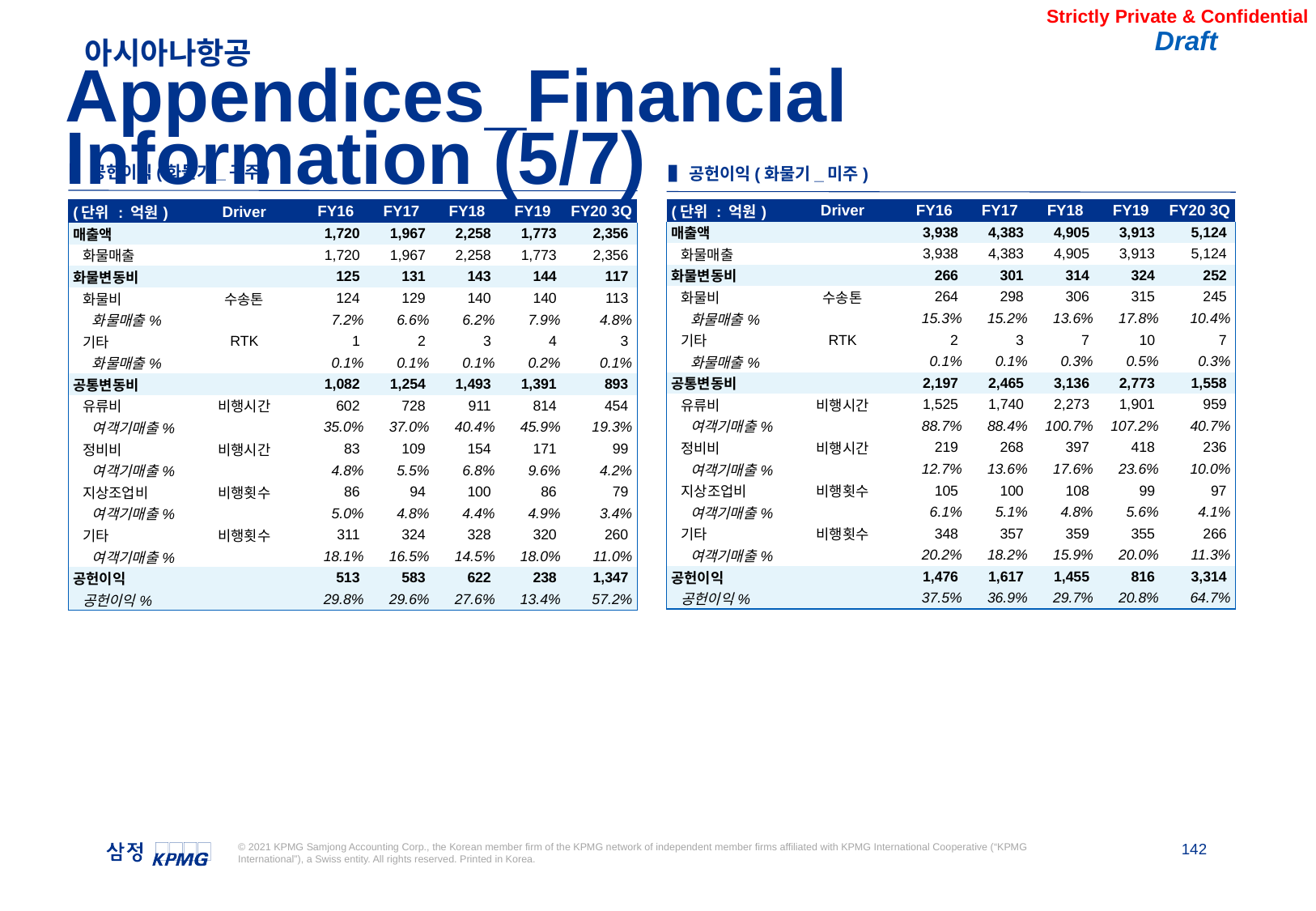

아시아나항공
Appendices_Financial Information (5/7)
▌공헌이익(화물기_구주)

▌공헌이익(화물기_미주)

| (단위 : 억원) | Driver | FY16 | FY17 | FY18 | FY19 | FY20 3Q |
| --- | --- | --- | --- | --- | --- | --- |
| 매출액 |  | 1,720 | 1,967 | 2,258 | 1,773 | 2,356 |
| 화물매출 |  | 1,720 | 1,967 | 2,258 | 1,773 | 2,356 |
| 화물변동비 |  | 125 | 131 | 143 | 144 | 117 |
| 화물비 | 수송톤 | 124 | 129 | 140 | 140 | 113 |
| 화물매출% |  | 7.2% | 6.6% | 6.2% | 7.9% | 4.8% |
| 기타 | RTK | 1 | 2 | 3 | 4 | 3 |
| 화물매출% |  | 0.1% | 0.1% | 0.1% | 0.2% | 0.1% |
| 공통변동비 |  | 1,082 | 1,254 | 1,493 | 1,391 | 893 |
| 유류비 | 비행시간 | 602 | 728 | 911 | 814 | 454 |
| 여객기매출% |  | 35.0% | 37.0% | 40.4% | 45.9% | 19.3% |
| 정비비 | 비행시간 | 83 | 109 | 154 | 171 | 99 |
| 여객기매출% |  | 4.8% | 5.5% | 6.8% | 9.6% | 4.2% |
| 지상조업비 | 비행횟수 | 86 | 94 | 100 | 86 | 79 |
| 여객기매출% |  | 5.0% | 4.8% | 4.4% | 4.9% | 3.4% |
| 기타 | 비행횟수 | 311 | 324 | 328 | 320 | 260 |
| 여객기매출% |  | 18.1% | 16.5% | 14.5% | 18.0% | 11.0% |
| 공헌이익 |  | 513 | 583 | 622 | 238 | 1,347 |
| 공헌이익% |  | 29.8% | 29.6% | 27.6% | 13.4% | 57.2% |
| (단위 : 억원) | Driver | FY16 | FY17 | FY18 | FY19 | FY20 3Q |
| --- | --- | --- | --- | --- | --- | --- |
| 매출액 |  | 3,938 | 4,383 | 4,905 | 3,913 | 5,124 |
| 화물매출 |  | 3,938 | 4,383 | 4,905 | 3,913 | 5,124 |
| 화물변동비 |  | 266 | 301 | 314 | 324 | 252 |
| 화물비 | 수송톤 | 264 | 298 | 306 | 315 | 245 |
| 화물매출% |  | 15.3% | 15.2% | 13.6% | 17.8% | 10.4% |
| 기타 | RTK | 2 | 3 | 7 | 10 | 7 |
| 화물매출% |  | 0.1% | 0.1% | 0.3% | 0.5% | 0.3% |
| 공통변동비 |  | 2,197 | 2,465 | 3,136 | 2,773 | 1,558 |
| 유류비 | 비행시간 | 1,525 | 1,740 | 2,273 | 1,901 | 959 |
| 여객기매출% |  | 88.7% | 88.4% | 100.7% | 107.2% | 40.7% |
| 정비비 | 비행시간 | 219 | 268 | 397 | 418 | 236 |
| 여객기매출% |  | 12.7% | 13.6% | 17.6% | 23.6% | 10.0% |
| 지상조업비 | 비행횟수 | 105 | 100 | 108 | 99 | 97 |
| 여객기매출% |  | 6.1% | 5.1% | 4.8% | 5.6% | 4.1% |
| 기타 | 비행횟수 | 348 | 357 | 359 | 355 | 266 |
| 여객기매출% |  | 20.2% | 18.2% | 15.9% | 20.0% | 11.3% |
| 공헌이익 |  | 1,476 | 1,617 | 1,455 | 816 | 3,314 |
| 공헌이익% |  | 37.5% | 36.9% | 29.7% | 20.8% | 64.7% |